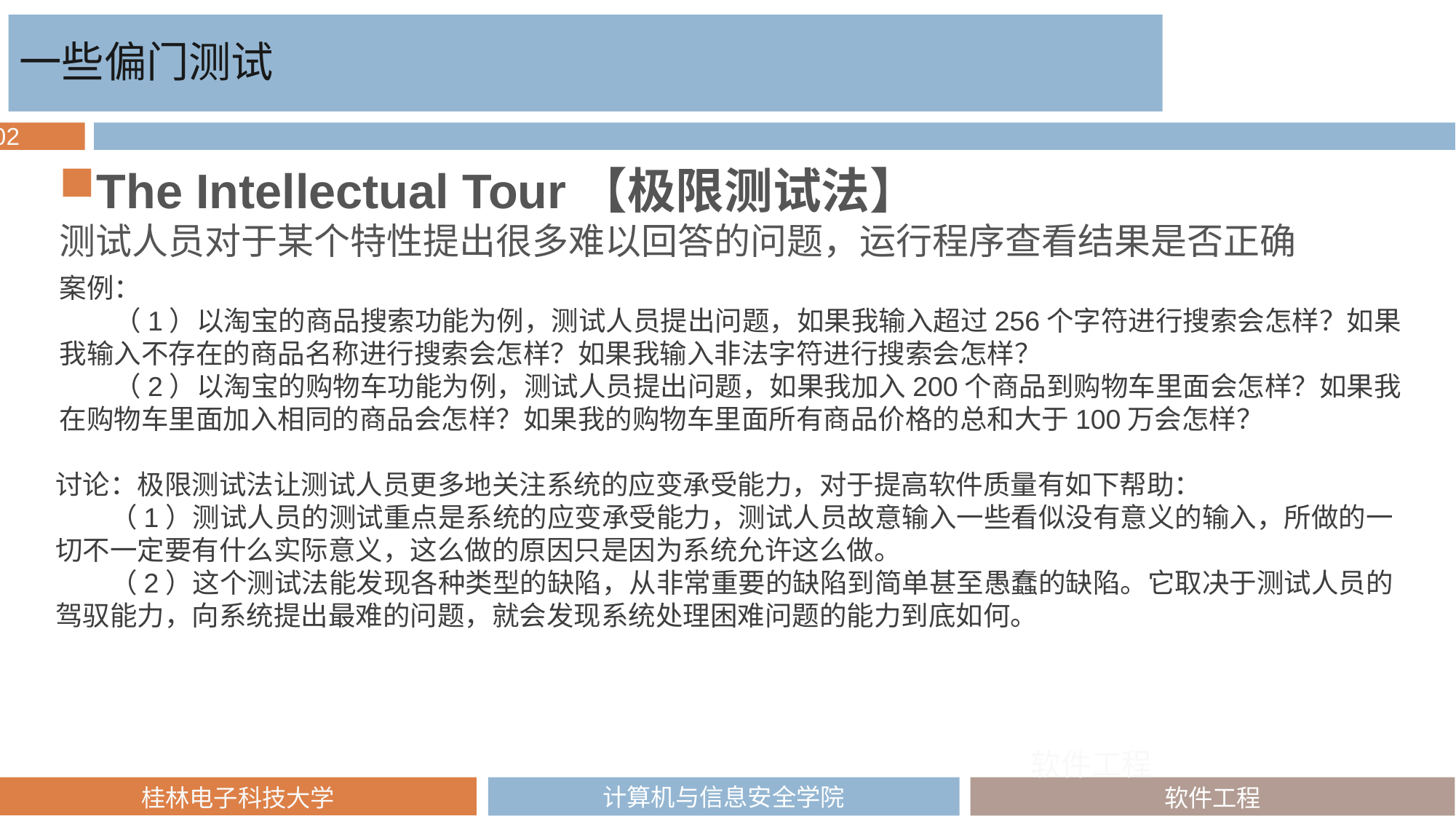

一些偏门测试

The Intellectual Tour【极限测试法】
测试人员对于某个特性提出很多难以回答的问题，运行程序查看结果是否正确

案例：
　　（1）以淘宝的商品搜索功能为例，测试人员提出问题，如果我输入超过256个字符进行搜索会怎样？如果我输入不存在的商品名称进行搜索会怎样？如果我输入非法字符进行搜索会怎样？
　　（2）以淘宝的购物车功能为例，测试人员提出问题，如果我加入200个商品到购物车里面会怎样？如果我在购物车里面加入相同的商品会怎样？如果我的购物车里面所有商品价格的总和大于100万会怎样？
讨论：极限测试法让测试人员更多地关注系统的应变承受能力，对于提高软件质量有如下帮助：
　　（1）测试人员的测试重点是系统的应变承受能力，测试人员故意输入一些看似没有意义的输入，所做的一切不一定要有什么实际意义，这么做的原因只是因为系统允许这么做。
　　（2）这个测试法能发现各种类型的缺陷，从非常重要的缺陷到简单甚至愚蠢的缺陷。它取决于测试人员的驾驭能力，向系统提出最难的问题，就会发现系统处理困难问题的能力到底如何。
软件工程